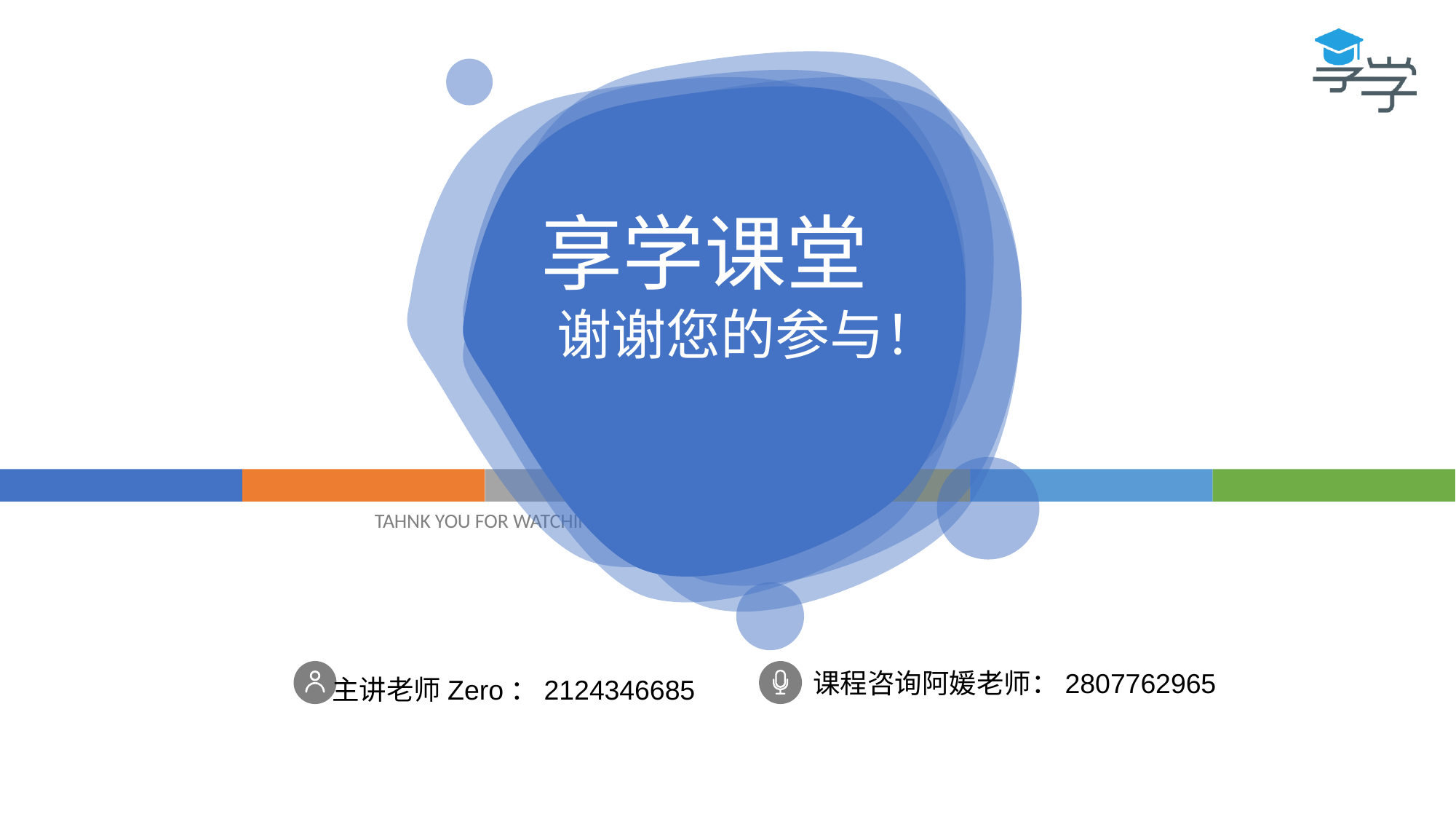

享学课堂
   谢谢您的参与！

TAHNK YOU FOR WATCHING
主讲老师Zero：2124346685

课程咨询阿媛老师：2807762965